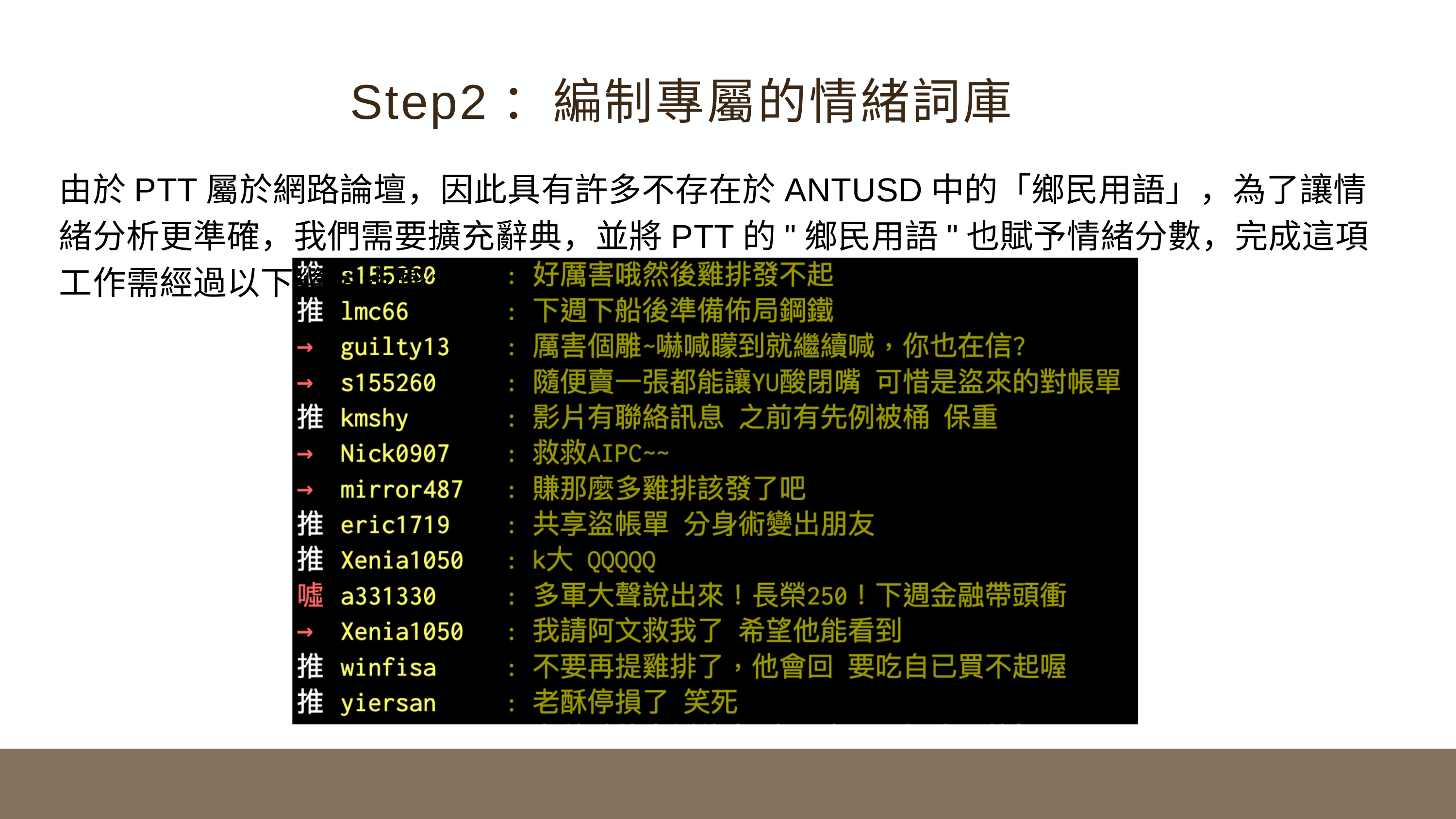

Step2：編制專屬的情緒詞庫
由於PTT屬於網路論壇，因此具有許多不存在於ANTUSD中的「鄉民用語」，為了讓情緒分析更準確，我們需要擴充辭典，並將PTT的"鄉民用語"也賦予情緒分數，完成這項工作需經過以下幾個步驟：